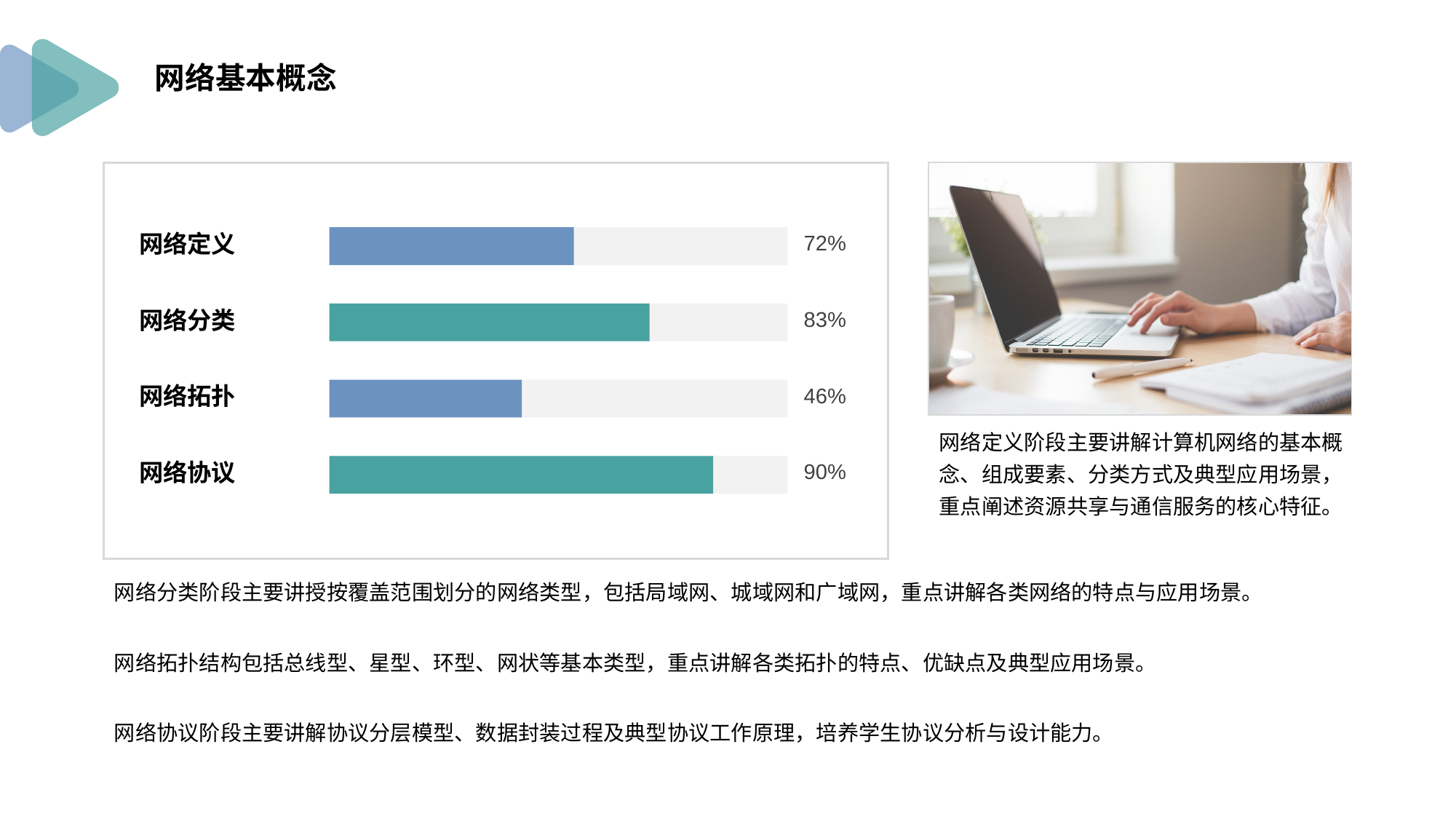

网络基本概念

网络定义阶段主要讲解计算机网络的基本概念、组成要素、分类方式及典型应用场景，重点阐述资源共享与通信服务的核心特征。

网络定义
网络分类
网络拓扑
网络协议
72%
83%
46%
90%

网络分类阶段主要讲授按覆盖范围划分的网络类型，包括局域网、城域网和广域网，重点讲解各类网络的特点与应用场景。
网络拓扑结构包括总线型、星型、环型、网状等基本类型，重点讲解各类拓扑的特点、优缺点及典型应用场景。
网络协议阶段主要讲解协议分层模型、数据封装过程及典型协议工作原理，培养学生协议分析与设计能力。